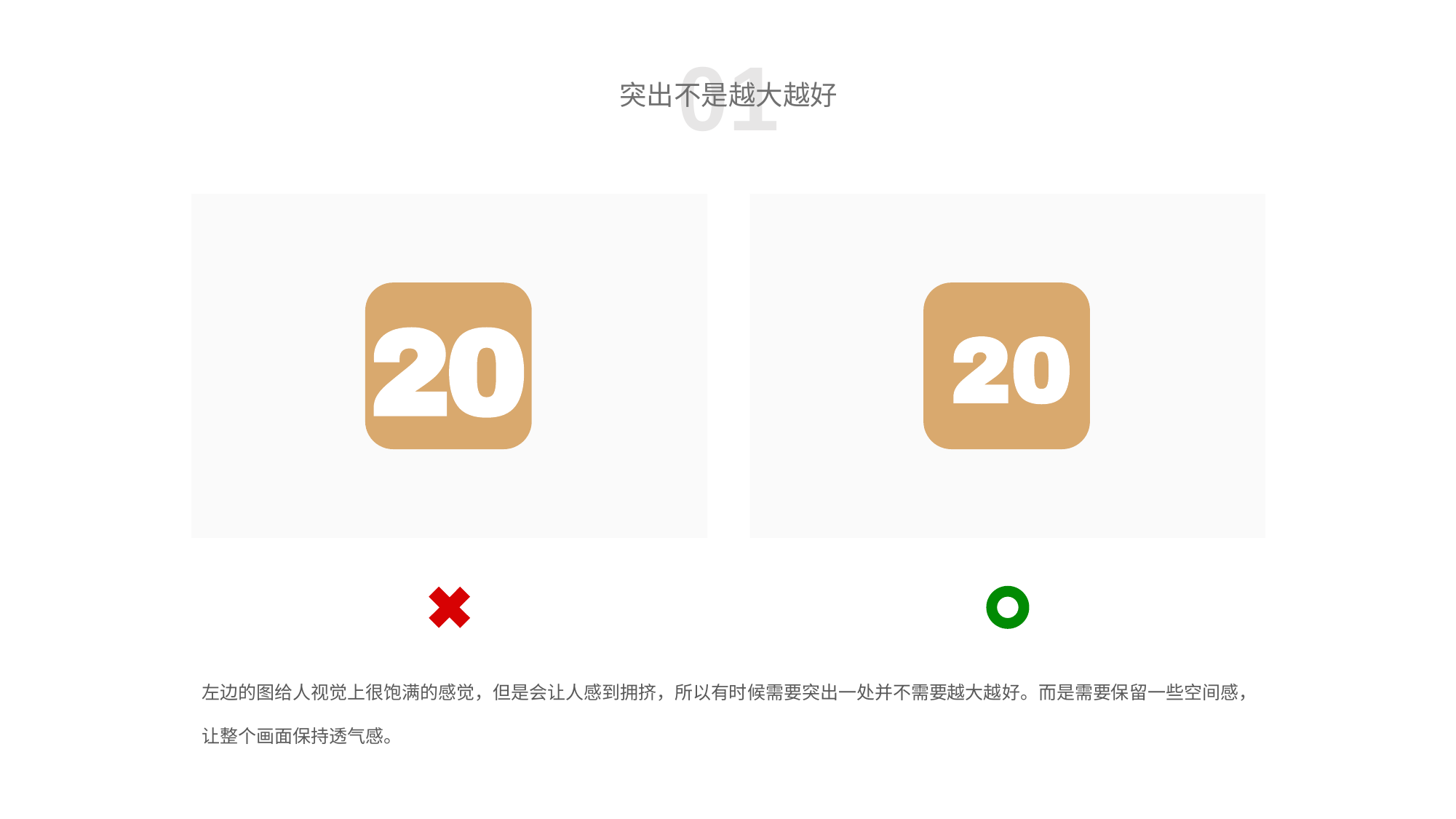

01
突出不是越大越好

20

20
左边的图给人视觉上很饱满的感觉，但是会让人感到拥挤，所以有时候需要突出一处并不需要越大越好。而是需要保留一些空间感，让整个画面保持透气感。